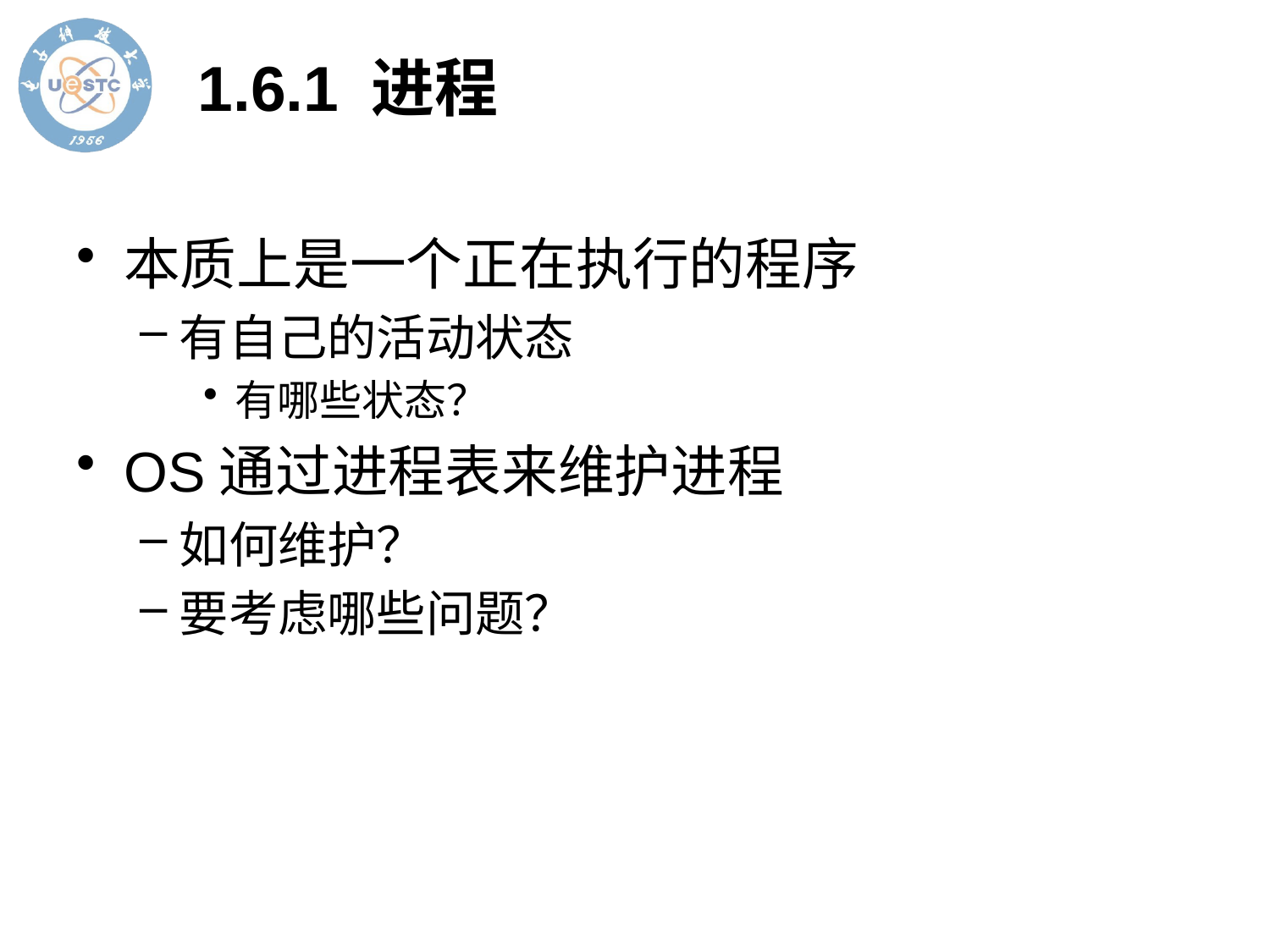

# 1.6.1 进程
本质上是一个正在执行的程序
有自己的活动状态
有哪些状态？
OS通过进程表来维护进程
如何维护？
要考虑哪些问题？